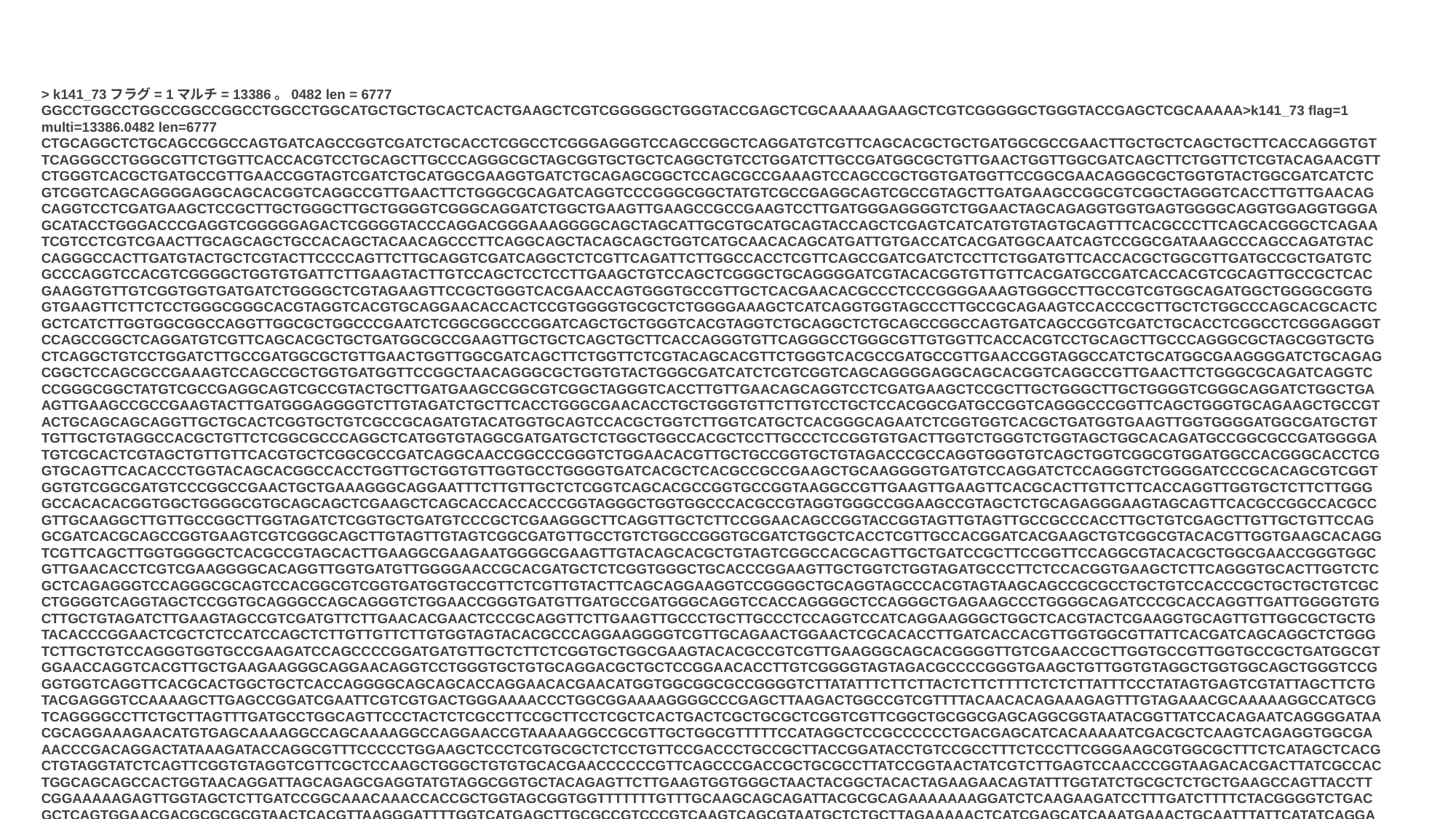

> k141_73フラグ= 1マルチ= 13386。0482 len = 6777 GGCCTGGCCTGGCCGGCCGGCCTGGCCTGGCATGCTGCTGCACTCACTGAAGCTCGTCGGGGGCTGGGTACCGAGCTCGCAAAAAGAAGCTCGTCGGGGGCTGGGTACCGAGCTCGCAAAAA>k141_73 flag=1 multi=13386.0482 len=6777 CTGCAGGCTCTGCAGCCGGCCAGTGATCAGCCGGTCGATCTGCACCTCGGCCTCGGGAGGGTCCAGCCGGCTCAGGATGTCGTTCAGCACGCTGCTGATGGCGCCGAACTTGCTGCTCAGCTGCTTCACCAGGGTGTTCAGGGCCTGGGCGTTCTGGTTCACCACGTCCTGCAGCTTGCCCAGGGCGCTAGCGGTGCTGCTCAGGCTGTCCTGGATCTTGCCGATGGCGCTGTTGAACTGGTTGGCGATCAGCTTCTGGTTCTCGTACAGAACGTTCTGGGTCACGCTGATGCCGTTGAACCGGTAGTCGATCTGCATGGCGAAGGTGATCTGCAGAGCGGCTCCAGCGCCGAAAGTCCAGCCGCTGGTGATGGTTCCGGCGAACAGGGCGCTGGTGTACTGGCGATCATCTCGTCGGTCAGCAGGGGAGGCAGCACGGTCAGGCCGTTGAACTTCTGGGCGCAGATCAGGTCCCGGGCGGCTATGTCGCCGAGGCAGTCGCCGTAGCTTGATGAAGCCGGCGTCGGCTAGGGTCACCTTGTTGAACAGCAGGTCCTCGATGAAGCTCCGCTTGCTGGGCTTGCTGGGGTCGGGCAGGATCTGGCTGAAGTTGAAGCCGCCGAAGTCCTTGATGGGAGGGGTCTGGAACTAGCAGAGGTGGTGAGTGGGGCAGGTGGAGGTGGGAGCATACCTGGGACCCGAGGTCGGGGGAGACTCGGGGTACCCAGGACGGGAAAGGGGCAGCTAGCATTGCGTGCATGCAGTACCAGCTCGAGTCATCATGTGTAGTGCAGTTTCACGCCCTTCAGCACGGGCTCAGAATCGTCCTCGTCGAACTTGCAGCAGCTGCCACAGCTACAACAGCCCTTCAGGCAGCTACAGCAGCTGGTCATGCAACACAGCATGATTGTGACCATCACGATGGCAATCAGTCCGGCGATAAAGCCCAGCCAGATGTACCAGGGCCACTTGATGTACTGCTCGTACTTCCCCAGTTCTTGCAGGTCGATCAGGCTCTCGTTCAGATTCTTGGCCACCTCGTTCAGCCGATCGATCTCCTTCTGGATGTTCACCACGCTGGCGTTGATGCCGCTGATGTCGCCCAGGTCCACGTCGGGGCTGGTGTGATTCTTGAAGTACTTGTCCAGCTCCTCCTTGAAGCTGTCCAGCTCGGGCTGCAGGGGATCGTACACGGTGTTGTTCACGATGCCGATCACCACGTCGCAGTTGCCGCTCACGAAGGTGTTGTCGGTGGTGATGATCTGGGGCTCGTAGAAGTTCCGCTGGGTCACGAACCAGTGGGTGCCGTTGCTCACGAACACGCCCTCCCGGGGAAAGTGGGCCTTGCCGTCGTGGCAGATGGCTGGGGCGGTGGTGAAGTTCTTCTCCTGGGCGGGCACGTAGGTCACGTGCAGGAACACCACTCCGTGGGGTGCGCTCTGGGGAAAGCTCATCAGGTGGTAGCCCTTGCCGCAGAAGTCCACCCGCTTGCTCTGGCCCAGCACGCACTCGCTCATCTTGGTGGCGGCCAGGTTGGCGCTGGCCCGAATCTCGGCGGCCCGGATCAGCTGCTGGGTCACGTAGGTCTGCAGGCTCTGCAGCCGGCCAGTGATCAGCCGGTCGATCTGCACCTCGGCCTCGGGAGGGTCCAGCCGGCTCAGGATGTCGTTCAGCACGCTGCTGATGGCGCCGAAGTTGCTGCTCAGCTGCTTCACCAGGGTGTTCAGGGCCTGGGCGTTGTGGTTCACCACGTCCTGCAGCTTGCCCAGGGCGCTAGCGGTGCTGCTCAGGCTGTCCTGGATCTTGCCGATGGCGCTGTTGAACTGGTTGGCGATCAGCTTCTGGTTCTCGTACAGCACGTTCTGGGTCACGCCGATGCCGTTGAACCGGTAGGCCATCTGCATGGCGAAGGGGATCTGCAGAGCGGCTCCAGCGCCGAAAGTCCAGCCGCTGGTGATGGTTCCGGCTAACAGGGCGCTGGTGTACTGGGCGATCATCTCGTCGGTCAGCAGGGGAGGCAGCACGGTCAGGCCGTTGAACTTCTGGGCGCAGATCAGGTCCCGGGCGGCTATGTCGCCGAGGCAGTCGCCGTACTGCTTGATGAAGCCGGCGTCGGCTAGGGTCACCTTGTTGAACAGCAGGTCCTCGATGAAGCTCCGCTTGCTGGGCTTGCTGGGGTCGGGCAGGATCTGGCTGAAGTTGAAGCCGCCGAAGTACTTGATGGGAGGGGTCTTGTAGATCTGCTTCACCTGGGCGAACACCTGCTGGGTGTTCTTGTCCTGCTCCACGGCGATGCCGGTCAGGGCCCGGTTCAGCTGGGTGCAGAAGCTGCCGTACTGCAGCAGCAGGTTGCTGCACTCGGTGCTGTCGCCGCAGATGTACATGGTGCAGTCCACGCTGGTCTTGGTCATGCTCACGGGCAGAATCTCGGTGGTCACGCTGATGGTGAAGTTGGTGGGGATGGCGATGCTGTTGTTGCTGTAGGCCACGCTGTTCTCGGCGCCCAGGCTCATGGTGTAGGCGATGATGCTCTGGCTGGCCACGCTCCTTGCCCTCCGGTGTGACTTGGTCTGGGTCTGGTAGCTGGCACAGATGCCGGCGCCGATGGGGATGTCGCACTCGTAGCTGTTGTTCACGTGCTCGGCGCCGATCAGGCAACCGGCCCGGGTCTGGAACACGTTGCTGCCGGTGCTGTAGACCCGCCAGGTGGGTGTCAGCTGGTCGGCGTGGATGGCCACGGGCACCTCGGTGCAGTTCACACCCTGGTACAGCACGGCCACCTGGTTGCTGGTGTTGGTGCCTGGGGTGATCACGCTCACGCCGCCGAAGCTGCAAGGGGTGATGTCCAGGATCTCCAGGGTCTGGGGATCCCGCACAGCGTCGGTGGTGTCGGCGATGTCCCGGCCGAACTGCTGAAAGGGCAGGAATTTCTTGTTGCTCTCGGTCAGCACGCCGGTGCCGGTAAGGCCGTTGAAGTTGAAGTTCACGCACTTGTTCTTCACCAGGTTGGTGCTCTTCTTGGGGCCACACACGGTGGCTGGGGCGTGCAGCAGCTCGAAGCTCAGCACCACCACCCGGTAGGGCTGGTGGCCCACGCCGTAGGTGGGCCGGAAGCCGTAGCTCTGCAGAGGGAAGTAGCAGTTCACGCCGGCCACGCCGTTGCAAGGCTTGTTGCCGGCTTGGTAGATCTCGGTGCTGATGTCCCGCTCGAAGGGCTTCAGGTTGCTCTTCCGGAACAGCCGGTACCGGTAGTTGTAGTTGCCGCCCACCTTGCTGTCGAGCTTGTTGCTGTTCCAGGCGATCACGCAGCCGGTGAAGTCGTCGGGCAGCTTGTAGTTGTAGTCGGCGATGTTGCCTGTCTGGCCGGGTGCGATCTGGCTCACCTCGTTGCCACGGATCACGAAGCTGTCGGCGTACACGTTGGTGAAGCACAGGTCGTTCAGCTTGGTGGGGCTCACGCCGTAGCACTTGAAGGCGAAGAATGGGGCGAAGTTGTACAGCACGCTGTAGTCGGCCACGCAGTTGCTGATCCGCTTCCGGTTCCAGGCGTACACGCTGGCGAACCGGGTGGCGTTGAACACCTCGTCGAAGGGGCACAGGTTGGTGATGTTGGGGAACCGCACGATGCTCTCGGTGGGCTGCACCCGGAAGTTGCTGGTCTGGTAGATGCCCTTCTCCACGGTGAAGCTCTTCAGGGTGCACTTGGTCTCGCTCAGAGGGTCCAGGGCGCAGTCCACGGCGTCGGTGATGGTGCCGTTCTCGTTGTACTTCAGCAGGAAGGTCCGGGGCTGCAGGTAGCCCACGTAGTAAGCAGCCGCGCCTGCTGTCCACCCGCTGCTGCTGTCGCCTGGGGTCAGGTAGCTCCGGTGCAGGGCCAGCAGGGTCTGGAACCGGGTGATGTTGATGCCGATGGGCAGGTCCACCAGGGGCTCCAGGGCTGAGAAGCCCTGGGGCAGATCCCGCACCAGGTTGATTGGGGTGTGCTTGCTGTAGATCTTGAAGTAGCCGTCGATGTTCTTGAACACGAACTCCCGCAGGTTCTTGAAGTTGCCCTGCTTGCCCTCCAGGTCCATCAGGAAGGGCTGGCTCACGTACTCGAAGGTGCAGTTGTTGGCGCTGCTGTACACCCGGAACTCGCTCTCCATCCAGCTCTTGTTGTTCTTGTGGTAGTACACGCCCAGGAAGGGGTCGTTGCAGAACTGGAACTCGCACACCTTGATCACCACGTTGGTGGCGTTATTCACGATCAGCAGGCTCTGGGTCTTGCTGTCCAGGGTGGTGCCGAAGATCCAGCCCCGGATGATGTTGCTCTTCTCGGTGCTGGCGAAGTACACGCCGTCGTTGAAGGGCAGCACGGGGTTGTCGAACCGCTTGGTGCCGTTGGTGCCGCTGATGGCGTGGAACCAGGTCACGTTGCTGAAGAAGGGCAGGAACAGGTCCTGGGTGCTGTGCAGGACGCTGCTCCGGAACACCTTGTCGGGGTAGTAGACGCCCCGGGTGAAGCTGTTGGTGTAGGCTGGTGGCAGCTGGGTCCGGGTGGTCAGGTTCACGCACTGGCTGCTCACCAGGGGCAGCAGCACCAGGAACACGAACATGGTGGCGGCGCCGGGGTCTTATATTTCTTCTTACTCTTCTTTTCTCTCTTATTTCCCTATAGTGAGTCGTATTAGCTTCTGTACGAGGGTCCAAAAGCTTGAGCCGGATCGAATTCGTCGTGACTGGGAAAACCCTGGCGGAAAAGGGGCCCGAGCTTAAGACTGGCCGTCGTTTTACAACACAGAAAGAGTTTGTAGAAACGCAAAAAGGCCATGCGTCAGGGGCCTTCTGCTTAGTTTGATGCCTGGCAGTTCCCTACTCTCGCCTTCCGCTTCCTCGCTCACTGACTCGCTGCGCTCGGTCGTTCGGCTGCGGCGAGCAGGCGGTAATACGGTTATCCACAGAATCAGGGGATAACGCAGGAAAGAACATGTGAGCAAAAGGCCAGCAAAAGGCCAGGAACCGTAAAAAGGCCGCGTTGCTGGCGTTTTTCCATAGGCTCCGCCCCCCTGACGAGCATCACAAAAATCGACGCTCAAGTCAGAGGTGGCGAAACCCGACAGGACTATAAAGATACCAGGCGTTTCCCCCTGGAAGCTCCCTCGTGCGCTCTCCTGTTCCGACCCTGCCGCTTACCGGATACCTGTCCGCCTTTCTCCCTTCGGGAAGCGTGGCGCTTTCTCATAGCTCACGCTGTAGGTATCTCAGTTCGGTGTAGGTCGTTCGCTCCAAGCTGGGCTGTGTGCACGAACCCCCCGTTCAGCCCGACCGCTGCGCCTTATCCGGTAACTATCGTCTTGAGTCCAACCCGGTAAGACACGACTTATCGCCACTGGCAGCAGCCACTGGTAACAGGATTAGCAGAGCGAGGTATGTAGGCGGTGCTACAGAGTTCTTGAAGTGGTGGGCTAACTACGGCTACACTAGAAGAACAGTATTTGGTATCTGCGCTCTGCTGAAGCCAGTTACCTTCGGAAAAAGAGTTGGTAGCTCTTGATCCGGCAAACAAACCACCGCTGGTAGCGGTGGTTTTTTTGTTTGCAAGCAGCAGATTACGCGCAGAAAAAAAGGATCTCAAGAAGATCCTTTGATCTTTTCTACGGGGTCTGACGCTCAGTGGAACGACGCGCGCGTAACTCACGTTAAGGGATTTTGGTCATGAGCTTGCGCCGTCCCGTCAAGTCAGCGTAATGCTCTGCTTAGAAAAACTCATCGAGCATCAAATGAAACTGCAATTTATTCATATCAGGATTATCAATACCATATTTTTGAAAAAGCCGTTTCTGTAATGAAGGAGAAAACTCACCGAGGCAGTTCCATAGAATGGCAAGATCCTGGTATCGGTCTGCGATTCCGACTCGTCCAACATCAATACAACCTATTAATTTCCCCTCGTCAAAAATAAGGTTATCAAGTGAGAAATCACCATGAGTGACGACTGAATCCGGTGAGAATGGCAAAAGTTTATGCATTTCTTTCCAGACTTGTTCAACAGGCCAGCCATTACGCTCGTCATCAAAATCACTCGCATCAACCAAACCGTTATTCATTCGTGATTGCGCTTGTGCAAGACGGAAGACGCGATCGCTGTTAAAAGGACAATTACAAACAGGAATCGAGTGCAACCGGCGCAGGAACACTGCCAGCGCATCAACAATATTTTCACCTGAATCAGGATATTCTTCTAATACCTGGAACGCTGTTTTTCCGGGGATCGCAGTGGTGAGTAACCATGCATCATCAGGAGTACGGATAAAATGCTTGATGGTCGGAAGTGGCATAAATTCCGTCAGCCAGTTTAGTCTGACCATCTCATCTGTAACATCATTGGCAACGCTACCTTTGCCATGTTTCAGAAACAACTCTGGCGCATCGGGCTTCCCATACAAGCGATAGATTGTCGCACCTGATTGCCCGACATTATCGCGAGCCCATTTATACCCATATAAATCAGCGTCCATGTTGGAATTTAATCGCGGCCTCGACGTTTCCCGTTGAATATGGCTCATATTCTTCCTTTTTCAATATTATTGAAGCATTTATCAGGGTTATTGTCTCATGAGCGGATACATATTTGAATGTATTTAGAAAAATAAACAAATAGGGGTCAGTGTTACAACCAATTAACCAATTCTGAACATTATCGCGAGCCCATTTATACCTGAATATGGCTCATAACACCCCTTGCAGTGCGACTAACGGCATGAAGCTCGTCGGGGCTGGGTACCGAGCTCGCAAAAA